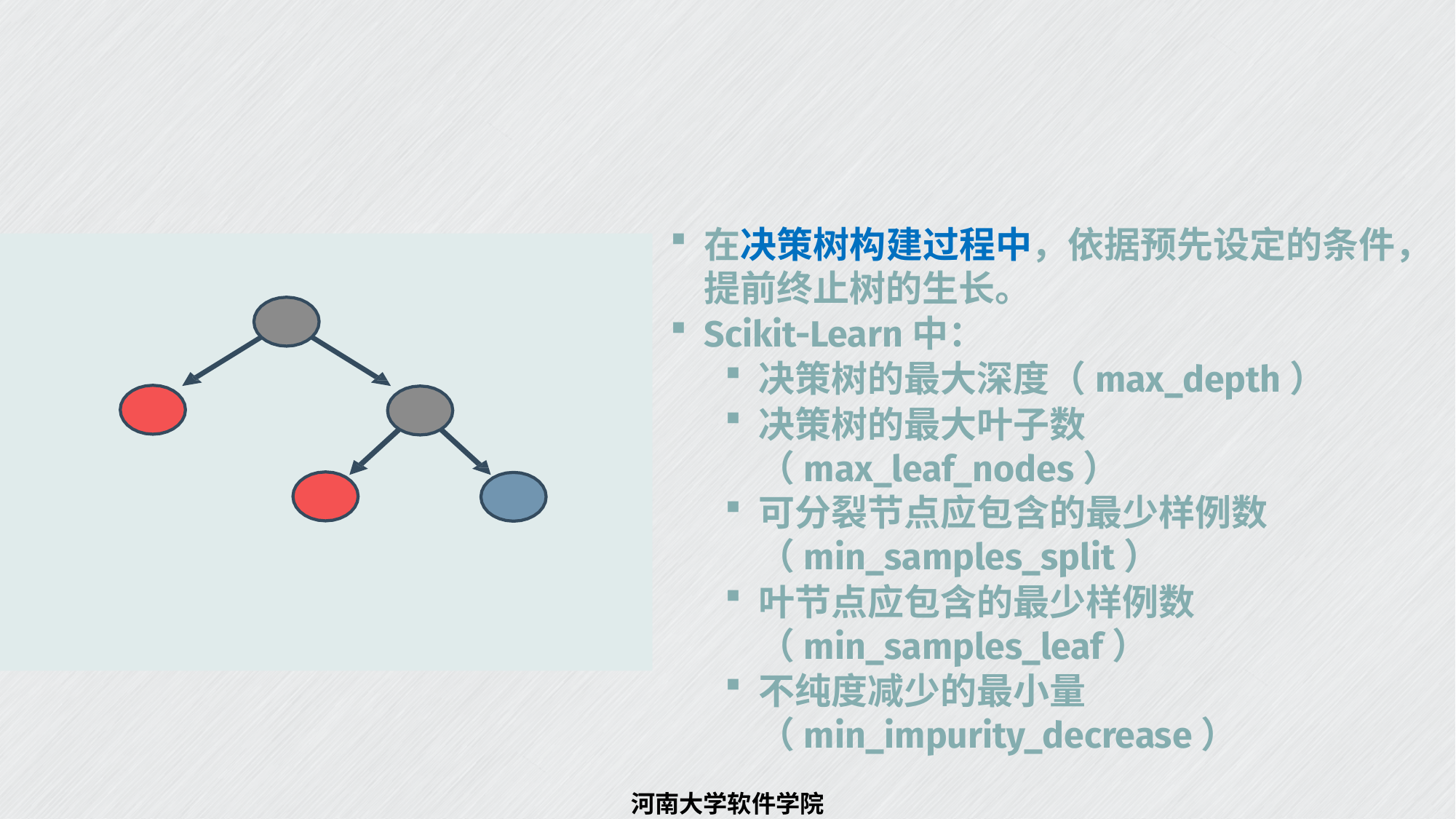

# 预剪枝
在决策树构建过程中，依据预先设定的条件，提前终止树的生长。
Scikit-Learn中：
决策树的最大深度（max_depth）
决策树的最大叶子数（max_leaf_nodes）
可分裂节点应包含的最少样例数（min_samples_split）
叶节点应包含的最少样例数（min_samples_leaf）
不纯度减少的最小量（min_impurity_decrease）